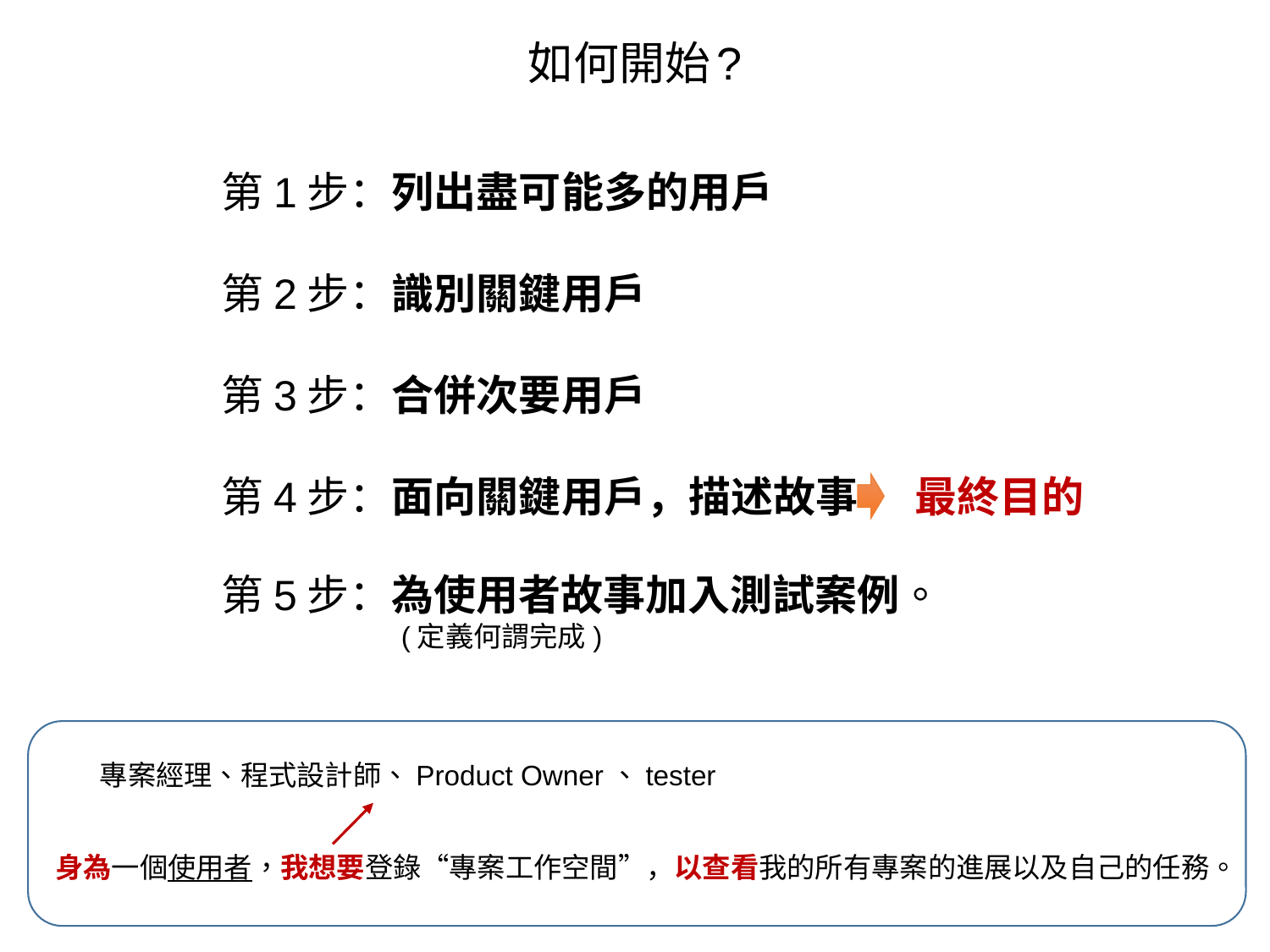

# 如何開始?
第1步：列出盡可能多的用戶

第2步：識別關鍵用戶

第3步：合併次要用戶

第4步：面向關鍵用戶，描述故事      最終目的

第5步：為使用者故事加入測試案例。
                       (定義何謂完成)

專案經理、程式設計師、Product Owner、tester
身為一個使用者，我想要登錄“專案工作空間”，以查看我的所有專案的進展以及自己的任務。